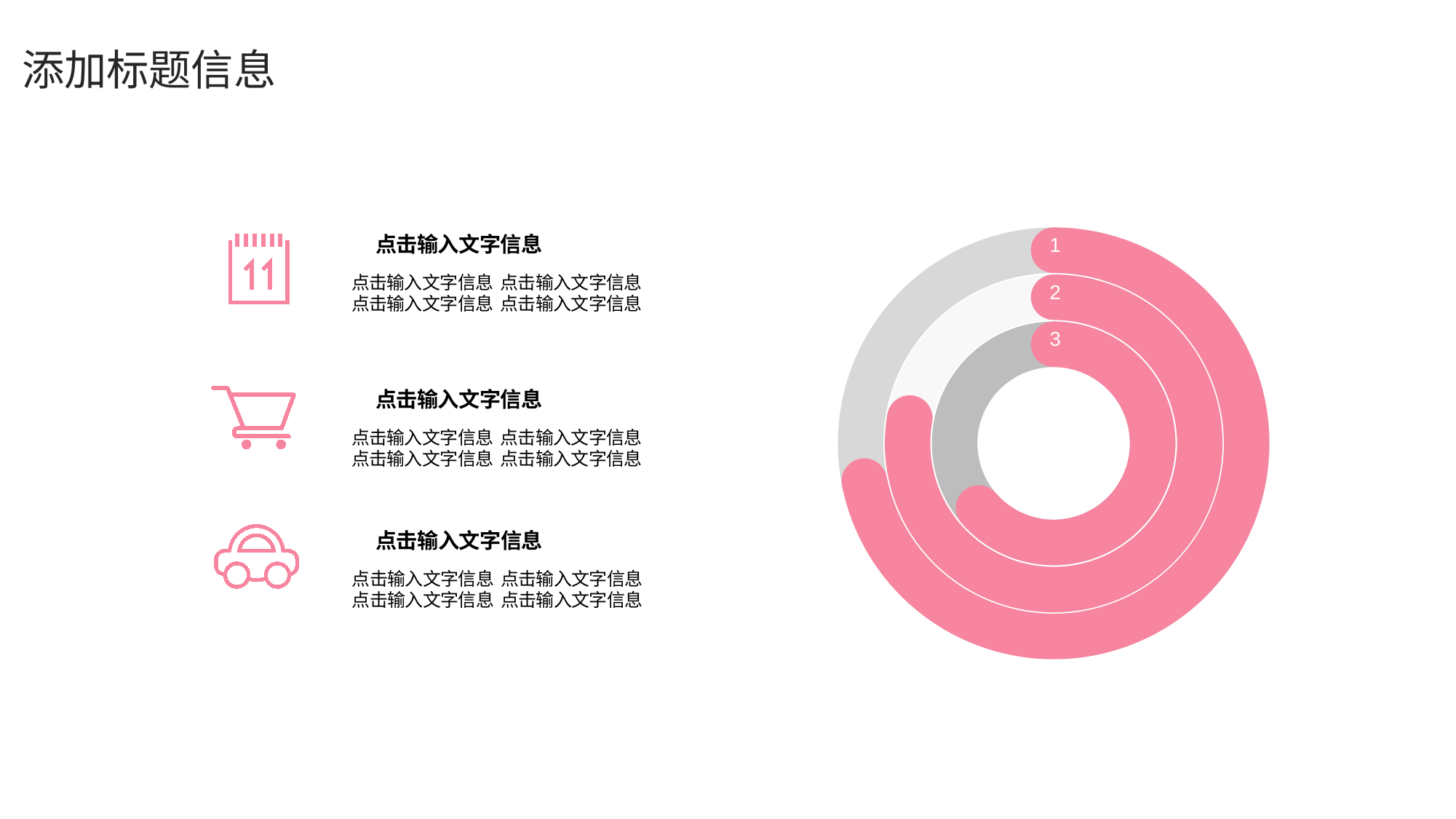

#
添加标题信息
A
点击输入文字信息
1

点击输入文字信息  点击输入文字信息
点击输入文字信息  点击输入文字信息
2

3

点击输入文字信息

点击输入文字信息  点击输入文字信息
点击输入文字信息  点击输入文字信息
点击输入文字信息

点击输入文字信息  点击输入文字信息
点击输入文字信息  点击输入文字信息